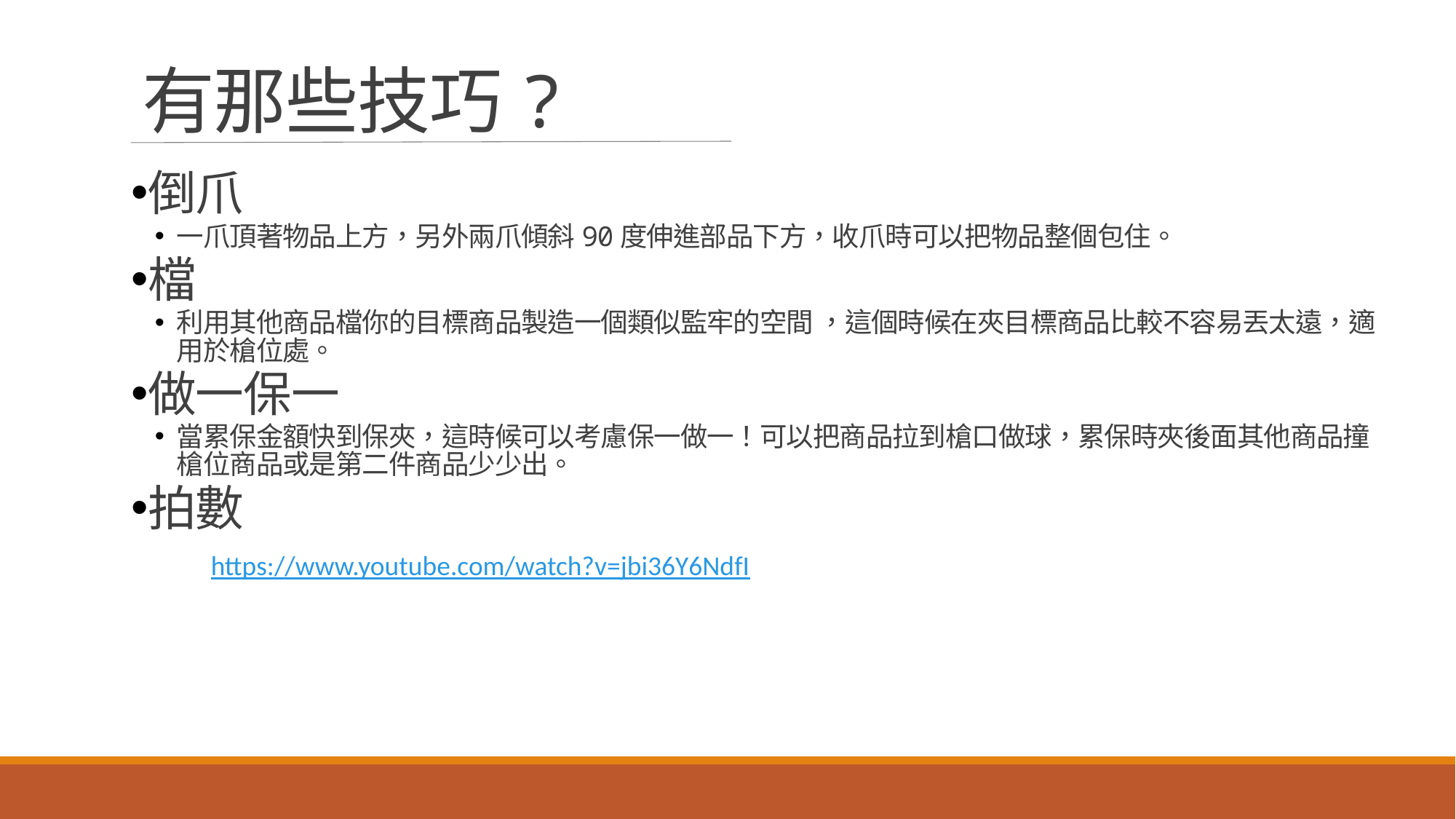

# 有那些技巧?
倒爪
一爪頂著物品上方，另外兩爪傾斜90度伸進部品下方，收爪時可以把物品整個包住。
檔
利用其他商品檔你的目標商品製造一個類似監牢的空間 ，這個時候在夾目標商品比較不容易丟太遠，適用於槍位處。
做一保一
當累保金額快到保夾，這時候可以考慮保一做一！可以把商品拉到槍口做球，累保時夾後面其他商品撞槍位商品或是第二件商品少少出。
拍數

https://www.youtube.com/watch?v=jbi36Y6NdfI